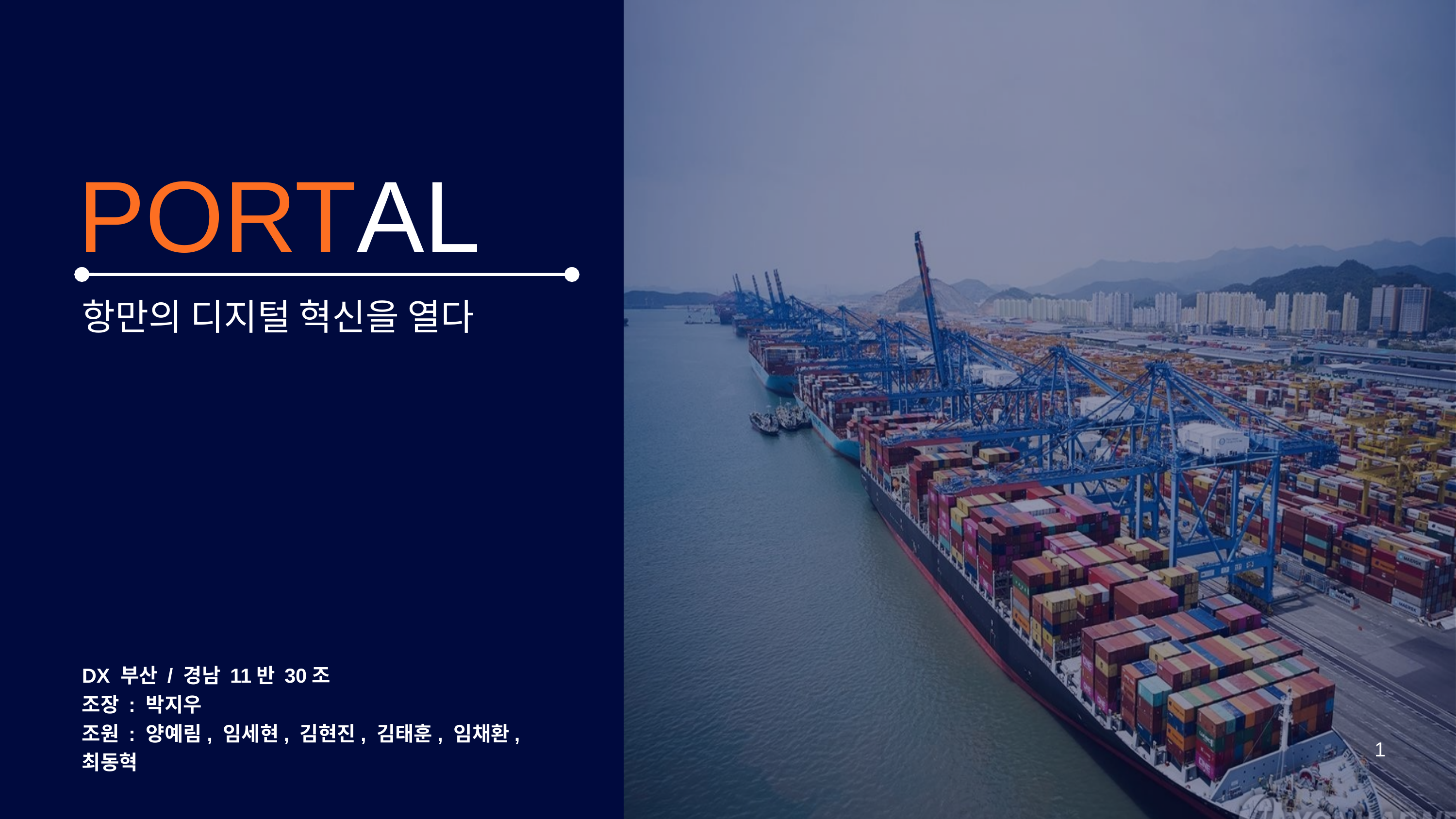

PORTAL

항만의 디지털 혁신을 열다

DX 부산 / 경남 11반 30조
조장 : 박지우
조원 : 양예림, 임세현, 김현진, 김태훈, 임채환, 최동혁
1